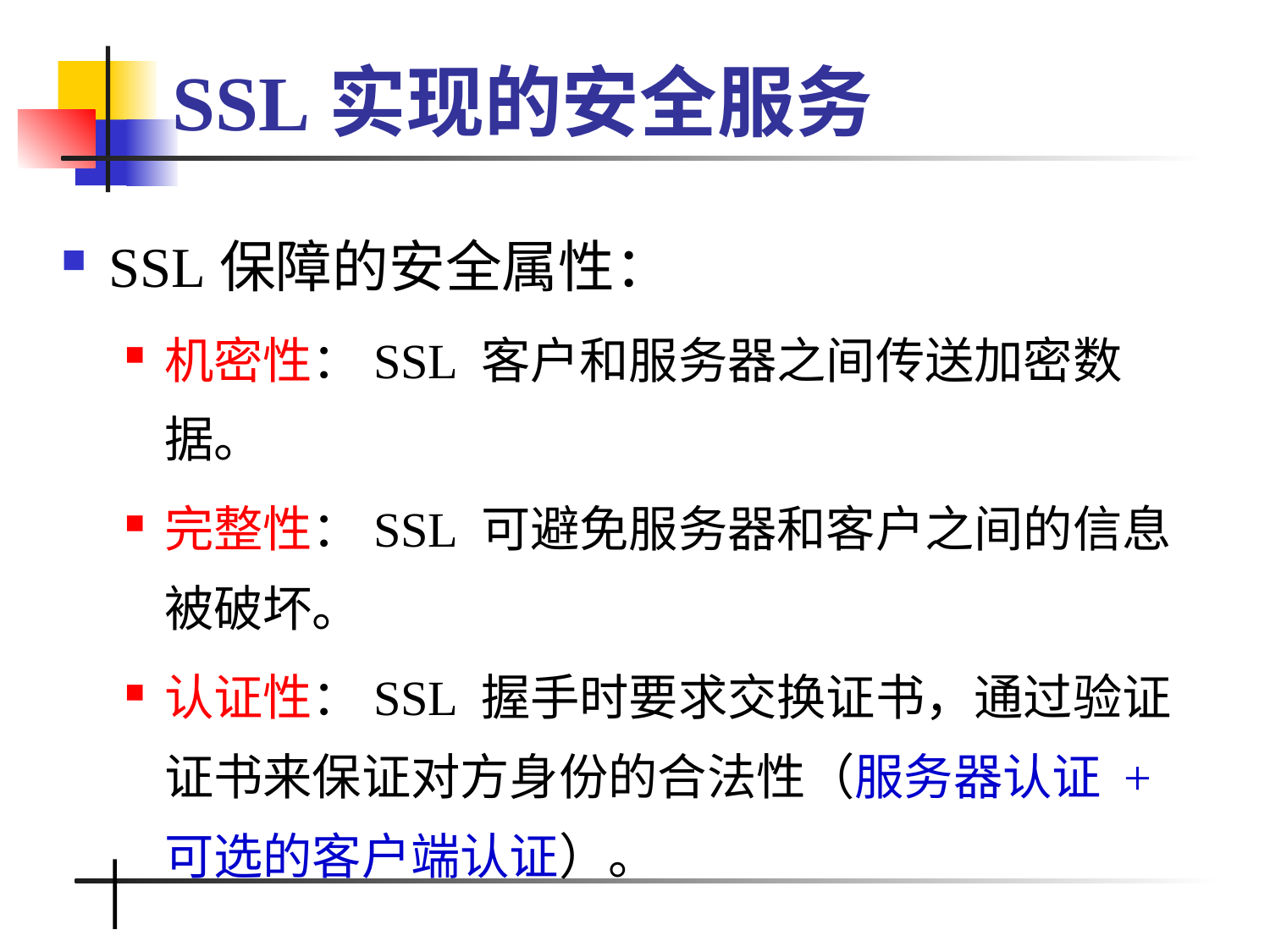

# SSL实现的安全服务
SSL保障的安全属性：
机密性：SSL 客户和服务器之间传送加密数据。
完整性：SSL 可避免服务器和客户之间的信息被破坏。
认证性：SSL 握手时要求交换证书，通过验证证书来保证对方身份的合法性（服务器认证 + 可选的客户端认证）。